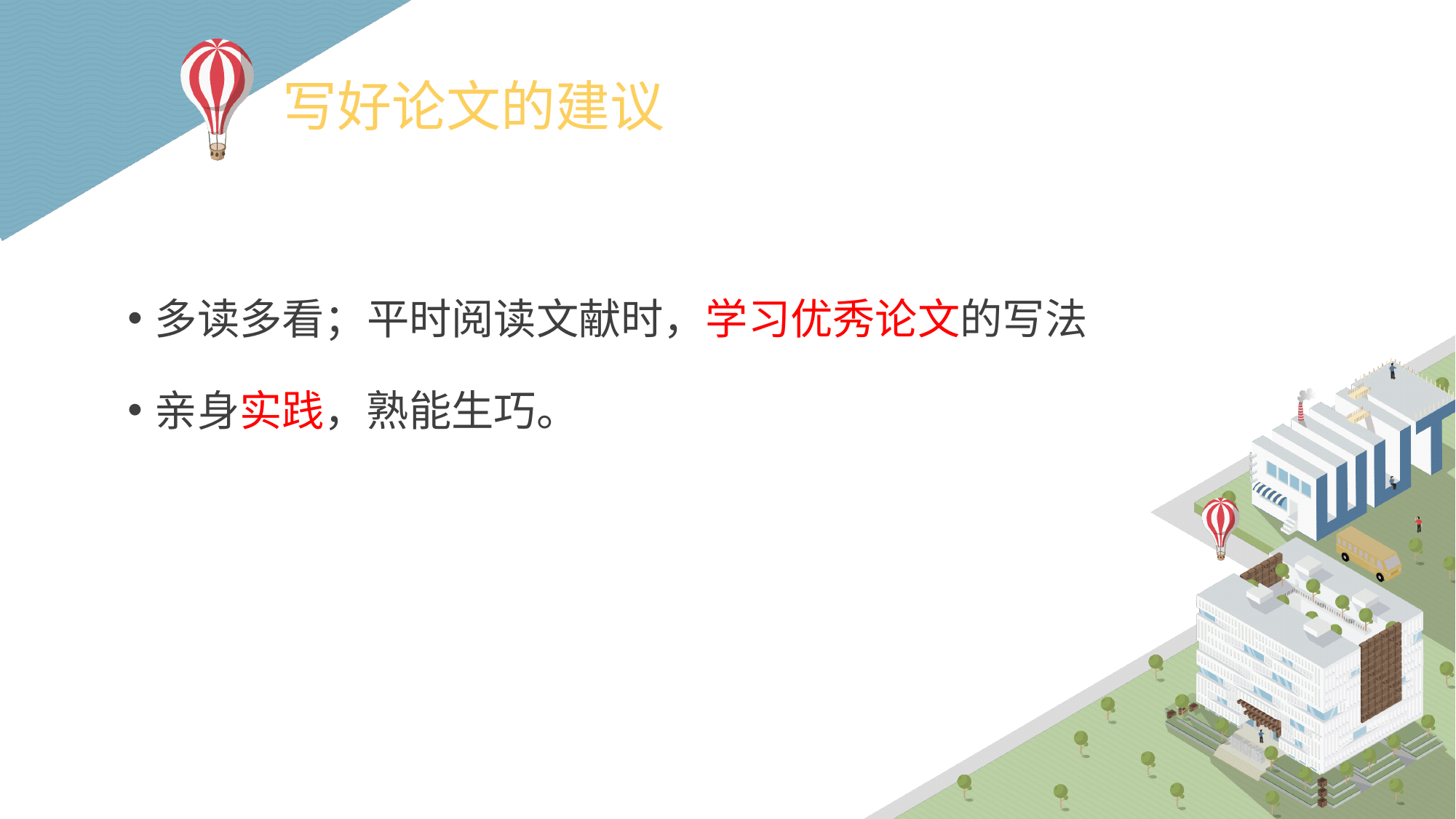

# 写好论文的建议
多读多看；平时阅读文献时，学习优秀论文的写法
亲身实践，熟能生巧。